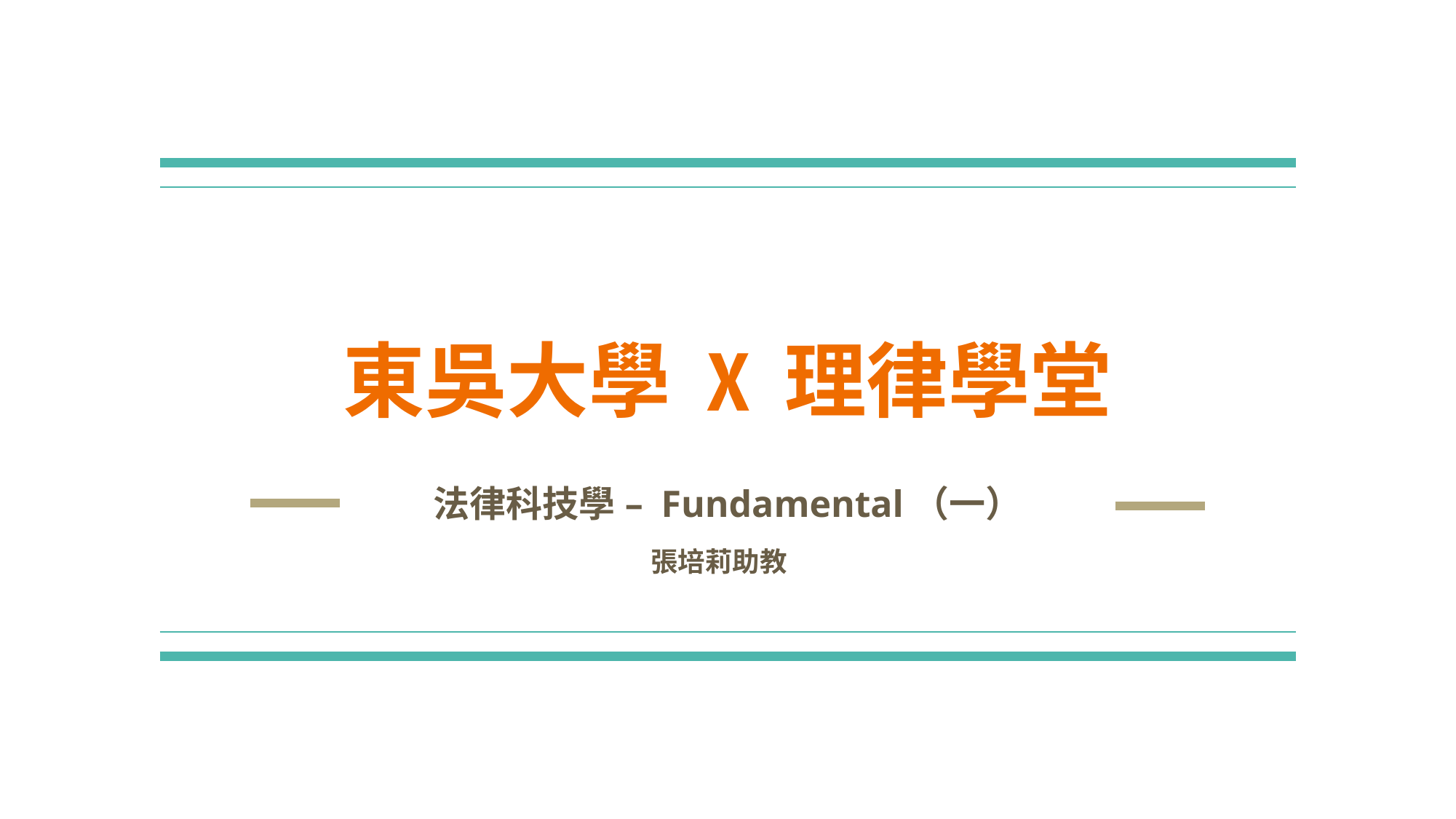

# 東吳大學 X 理律學堂
法律科技學 – Fundamental（一）
張培莉助教